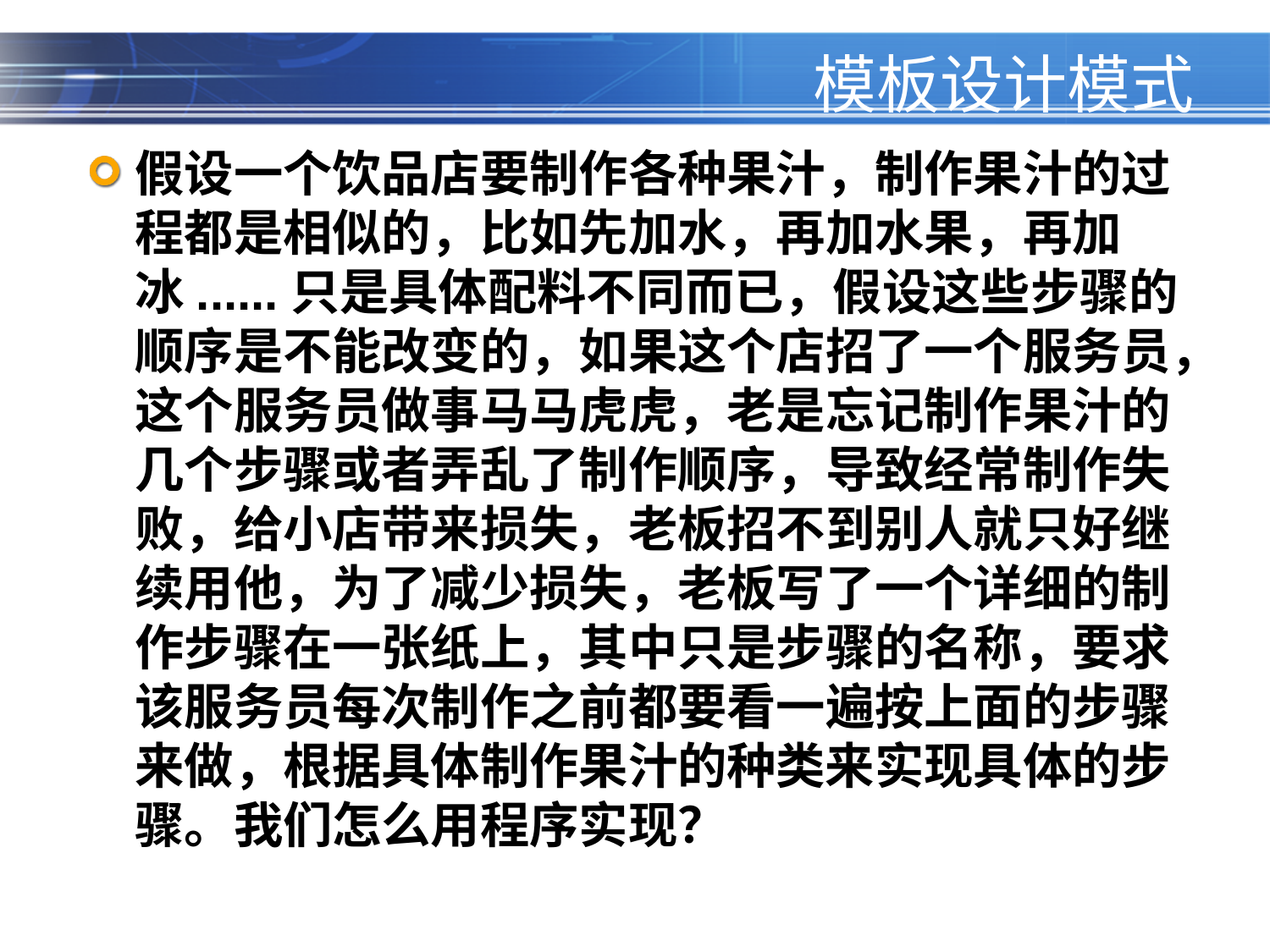

# 模板设计模式
假设一个饮品店要制作各种果汁，制作果汁的过程都是相似的，比如先加水，再加水果，再加冰......只是具体配料不同而已，假设这些步骤的顺序是不能改变的，如果这个店招了一个服务员，这个服务员做事马马虎虎，老是忘记制作果汁的几个步骤或者弄乱了制作顺序，导致经常制作失败，给小店带来损失，老板招不到别人就只好继续用他，为了减少损失，老板写了一个详细的制作步骤在一张纸上，其中只是步骤的名称，要求该服务员每次制作之前都要看一遍按上面的步骤来做，根据具体制作果汁的种类来实现具体的步骤。我们怎么用程序实现？